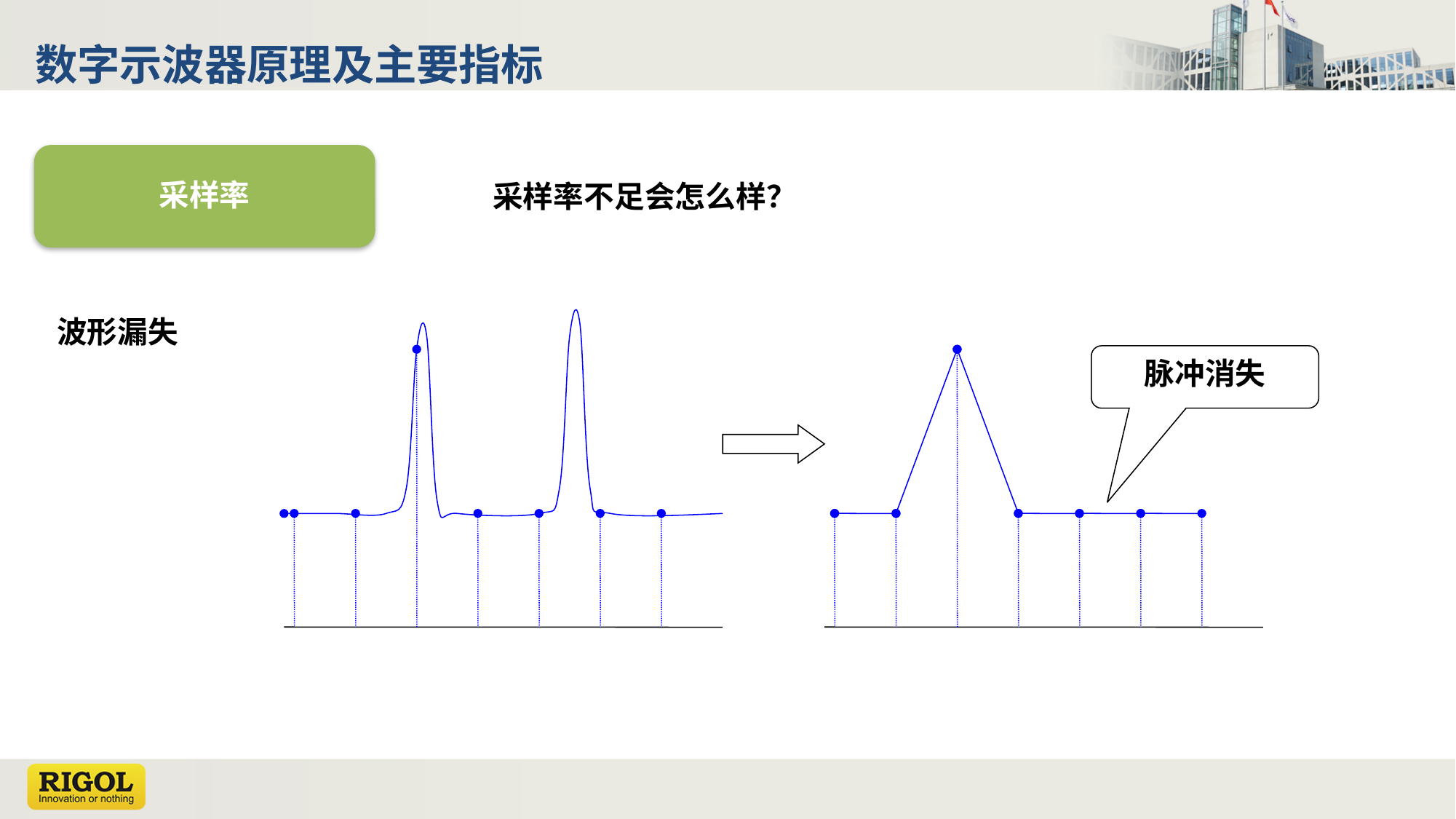

数字示波器原理及主要指标

采样率
采样率不足会怎么样？

脉冲消失

波形漏失